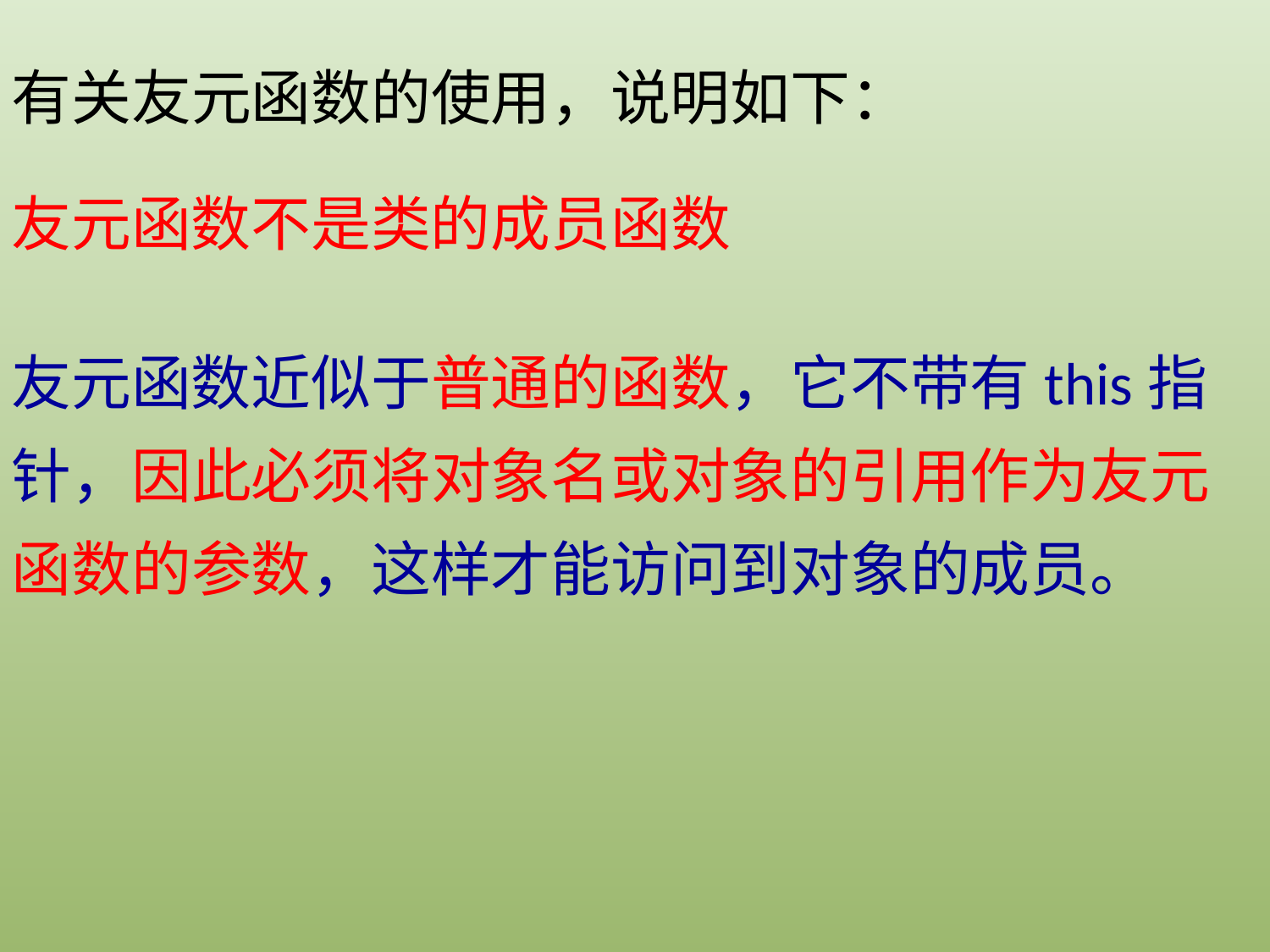

有关友元函数的使用，说明如下：
友元函数不是类的成员函数
友元函数近似于普通的函数，它不带有this指针，因此必须将对象名或对象的引用作为友元函数的参数，这样才能访问到对象的成员。
768